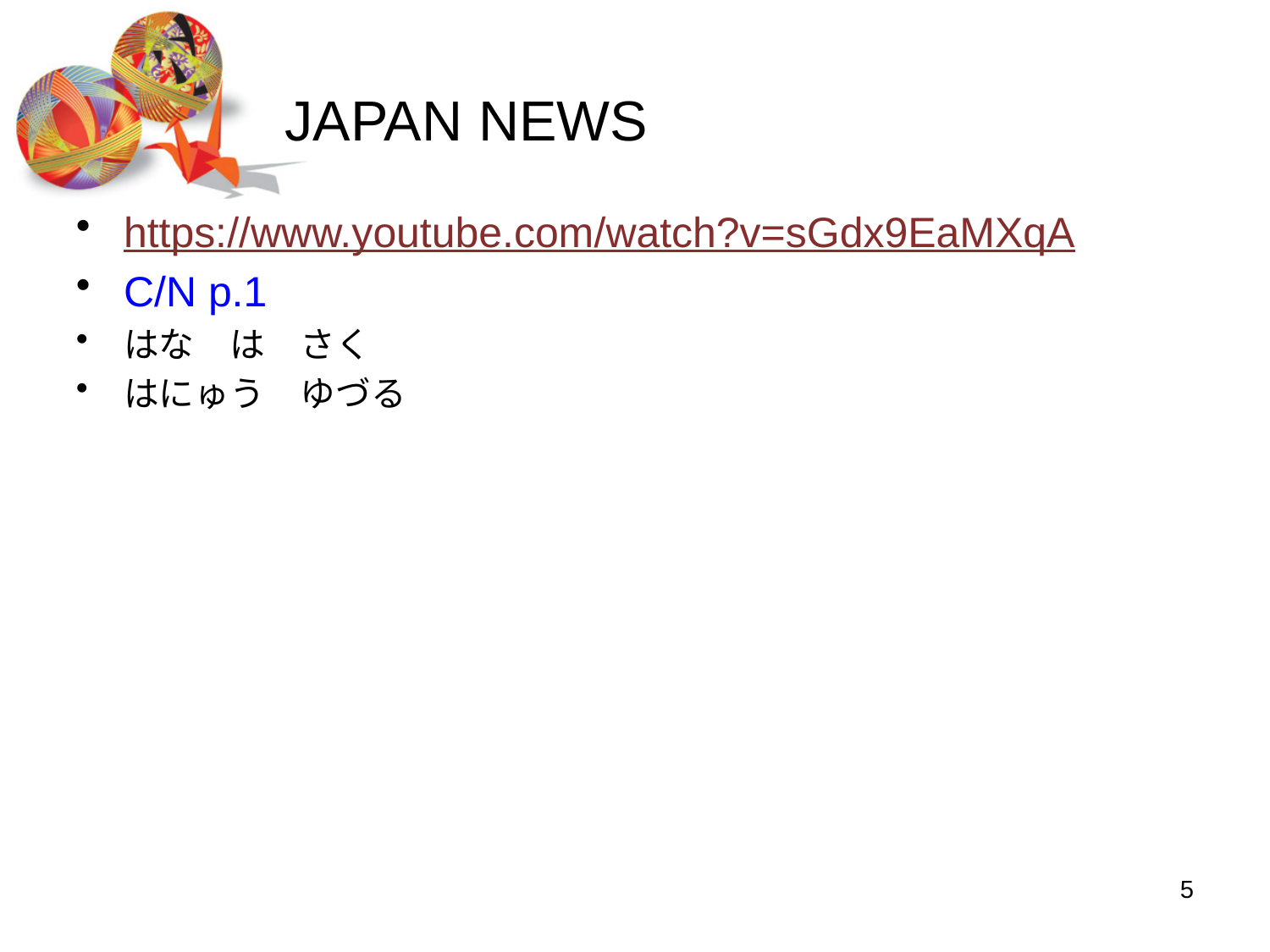

# JAPAN NEWS
https://www.youtube.com/watch?v=sGdx9EaMXqA
C/N p.1
はな　は　さく
はにゅう　ゆづる
5